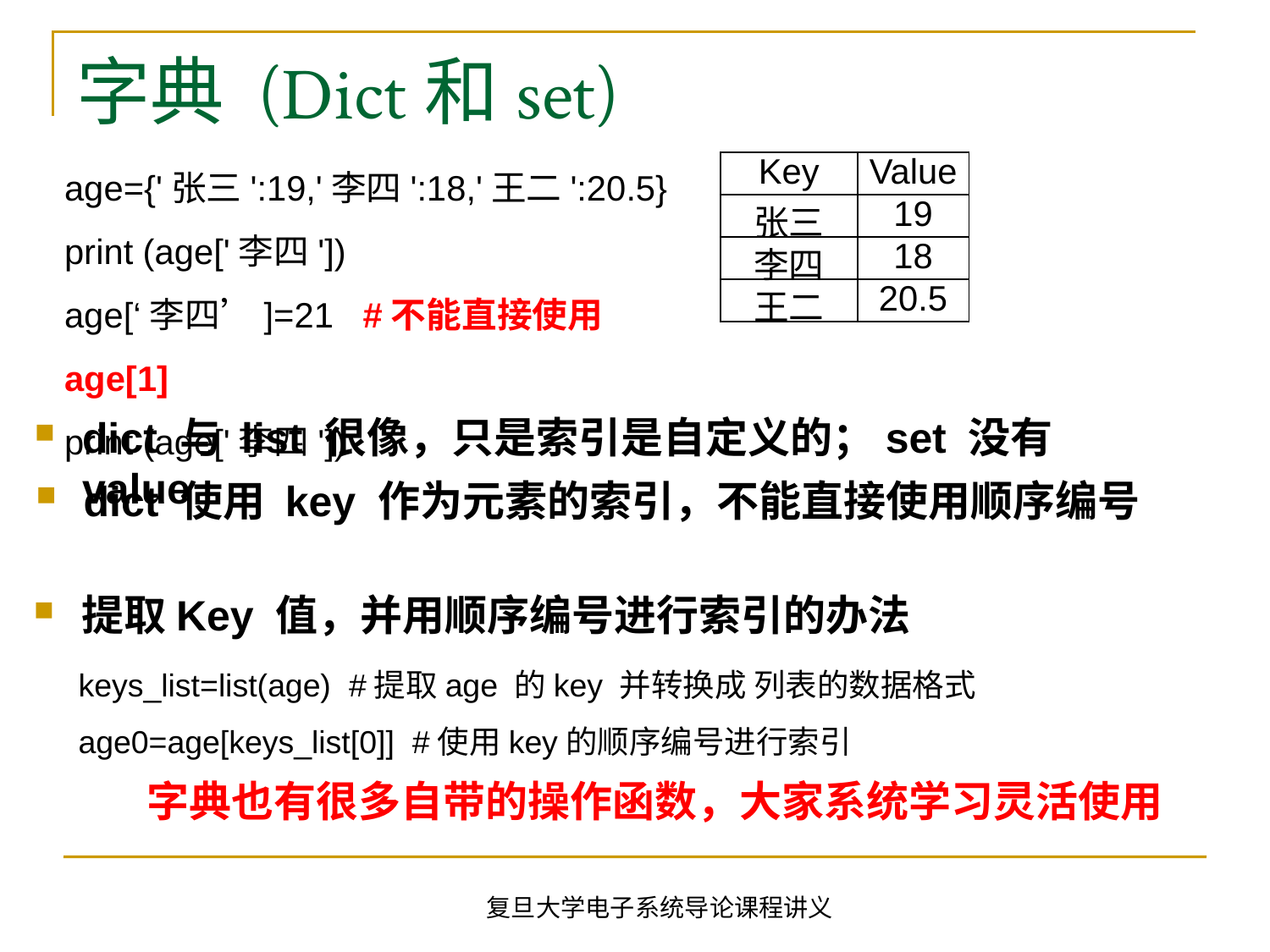

# 字典 (Dict和set)
age={'张三':19,'李四':18,'王二':20.5}
print (age['李四'])
age[‘李四’]=21   #不能直接使用age[1]
print (age['李四'])
| Key | Value |
| --- | --- |
| 张三 | 19 |
| 李四 | 18 |
| 王二 | 20.5 |
dict 与 list 很像，只是索引是自定义的；set 没有value
dict 使用 key 作为元素的索引，不能直接使用顺序编号
提取Key 值，并用顺序编号进行索引的办法
keys_list=list(age)  #提取age 的key 并转换成 列表的数据格式
age0=age[keys_list[0]]  #使用key的顺序编号进行索引
字典也有很多自带的操作函数，大家系统学习灵活使用